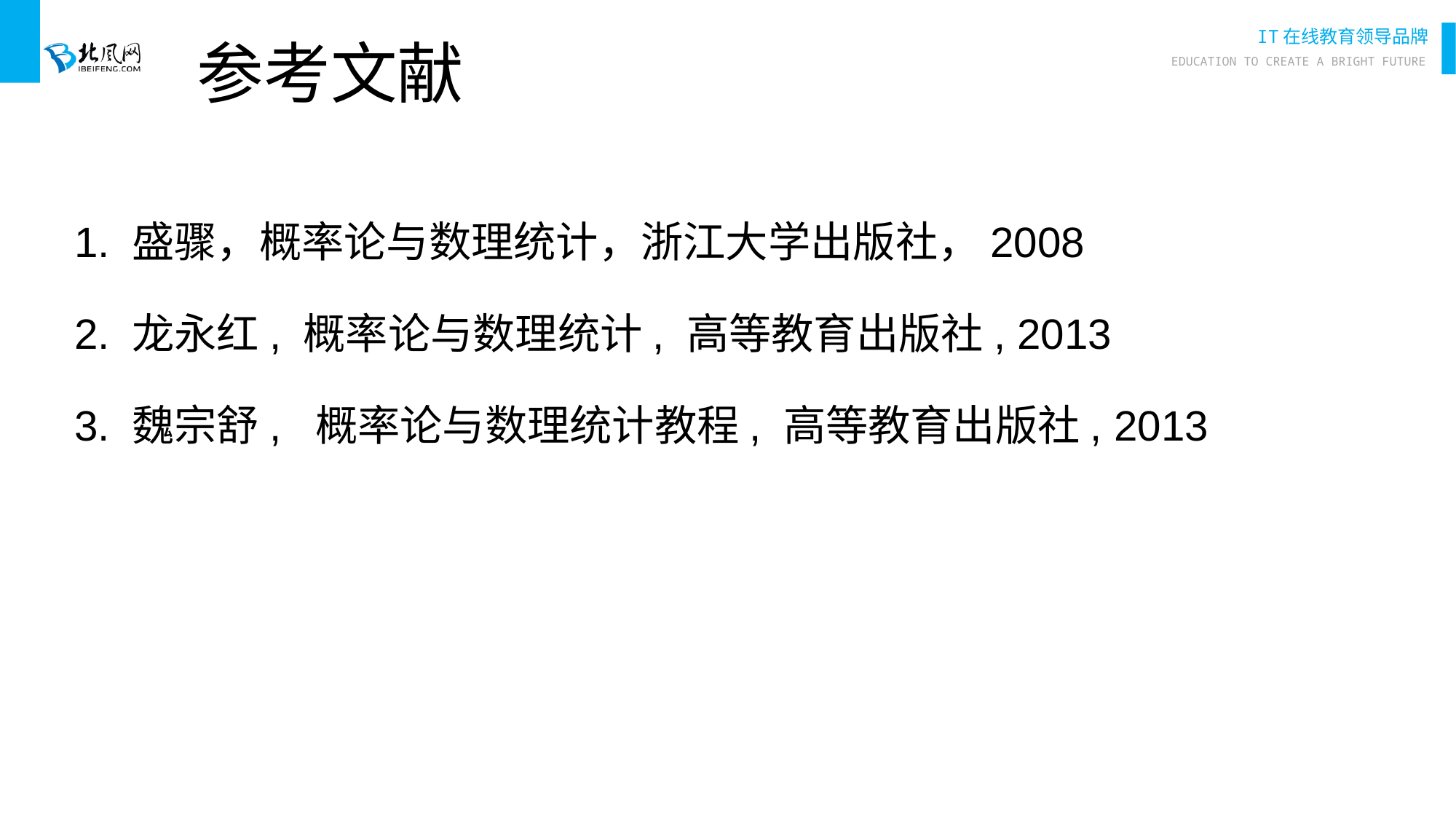

# 参考文献
1. 盛骤，概率论与数理统计，浙江大学出版社，2008
2. 龙永红, 概率论与数理统计, 高等教育出版社, 2013
3. 魏宗舒,  概率论与数理统计教程, 高等教育出版社, 2013